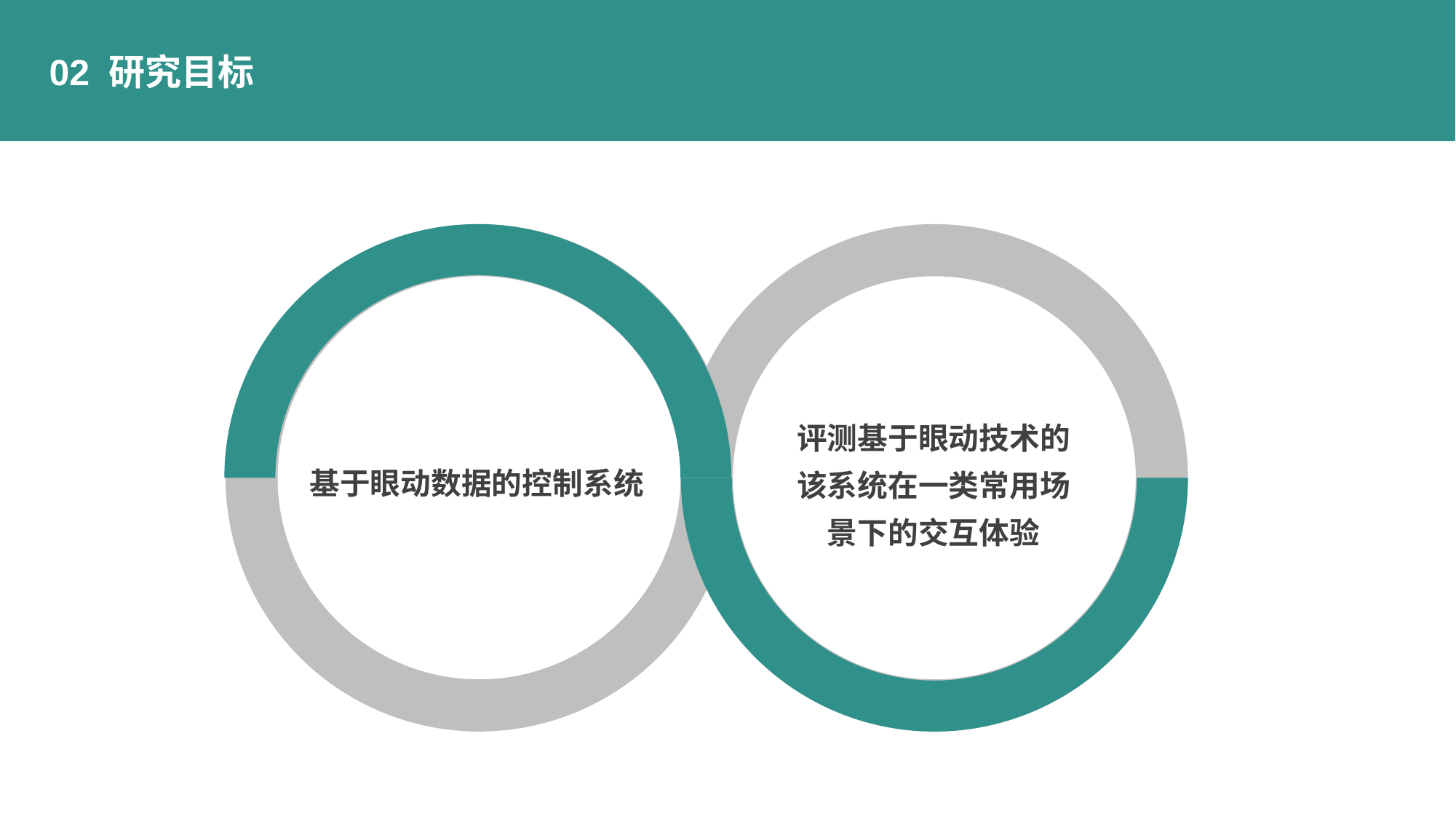

02 研究目标

评测基于眼动技术的该系统在一类常用场景下的交互体验
基于眼动数据的控制系统